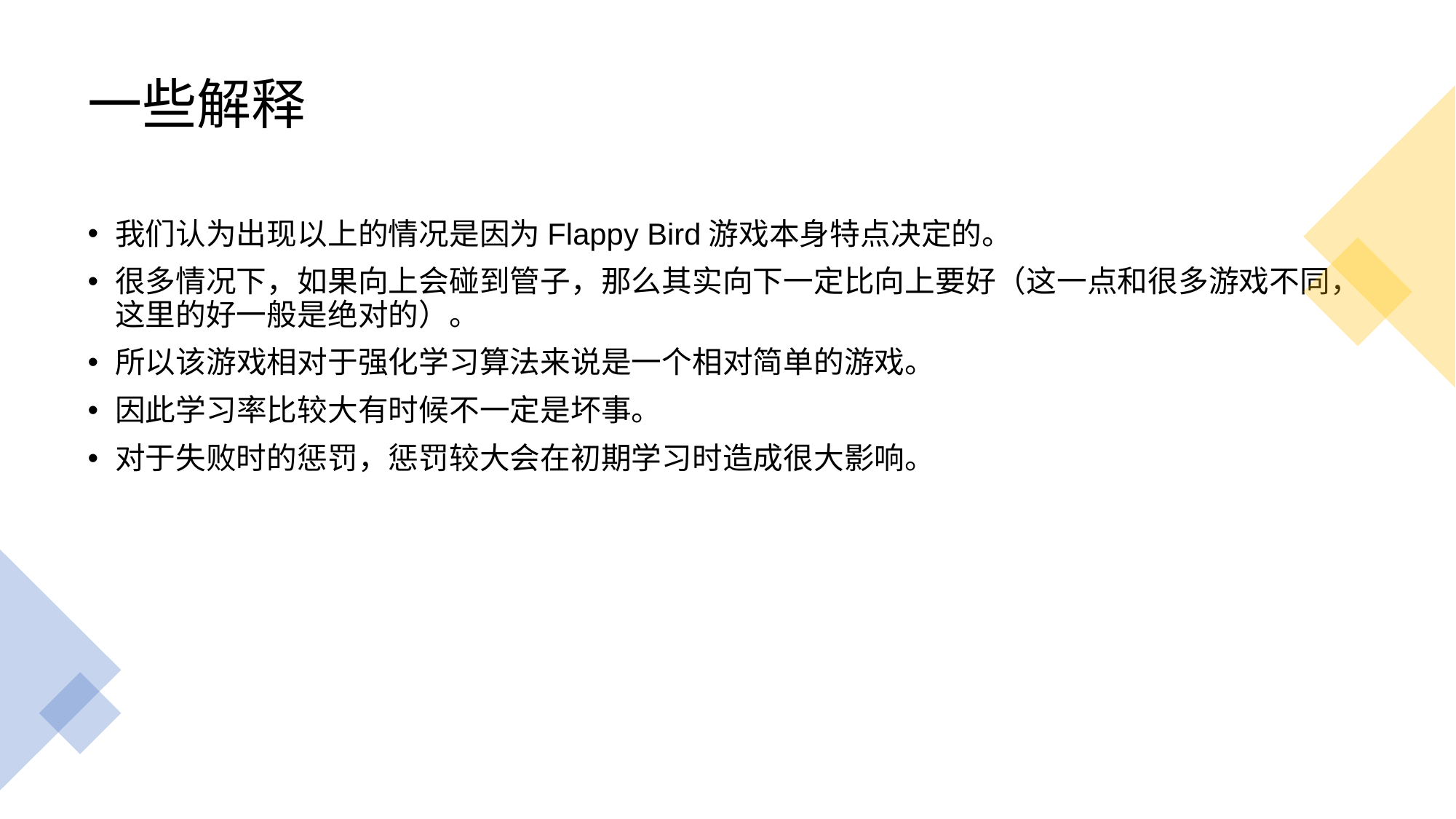

# 一些解释

我们认为出现以上的情况是因为Flappy Bird游戏本身特点决定的。
很多情况下，如果向上会碰到管子，那么其实向下一定比向上要好（这一点和很多游戏不同，这里的好一般是绝对的）。
所以该游戏相对于强化学习算法来说是一个相对简单的游戏。
因此学习率比较大有时候不一定是坏事。
对于失败时的惩罚，惩罚较大会在初期学习时造成很大影响。